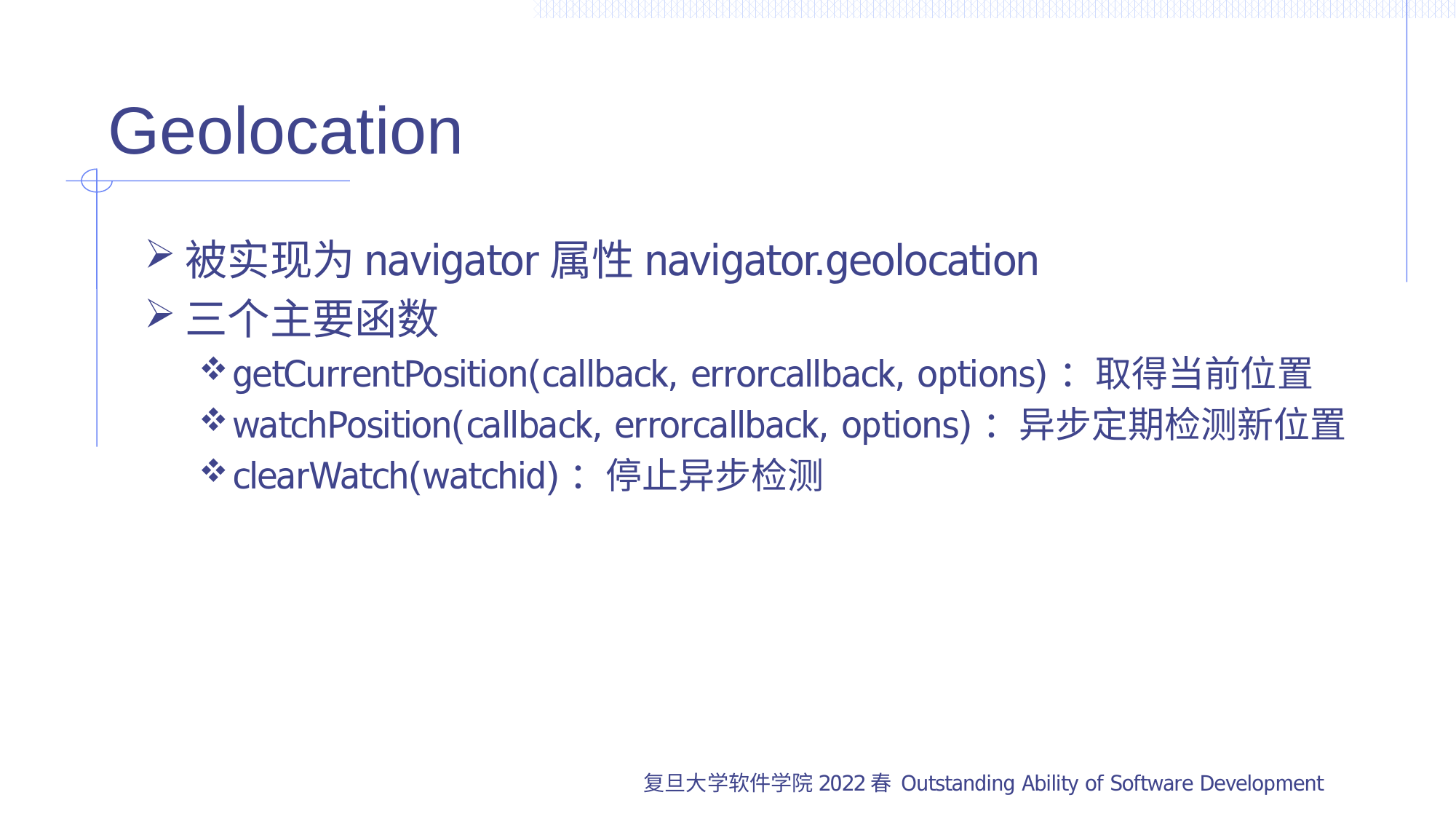

# Geolocation
被实现为navigator属性navigator.geolocation
三个主要函数
getCurrentPosition(callback, errorcallback, options)：取得当前位置
watchPosition(callback, errorcallback, options)：异步定期检测新位置
clearWatch(watchid)：停止异步检测